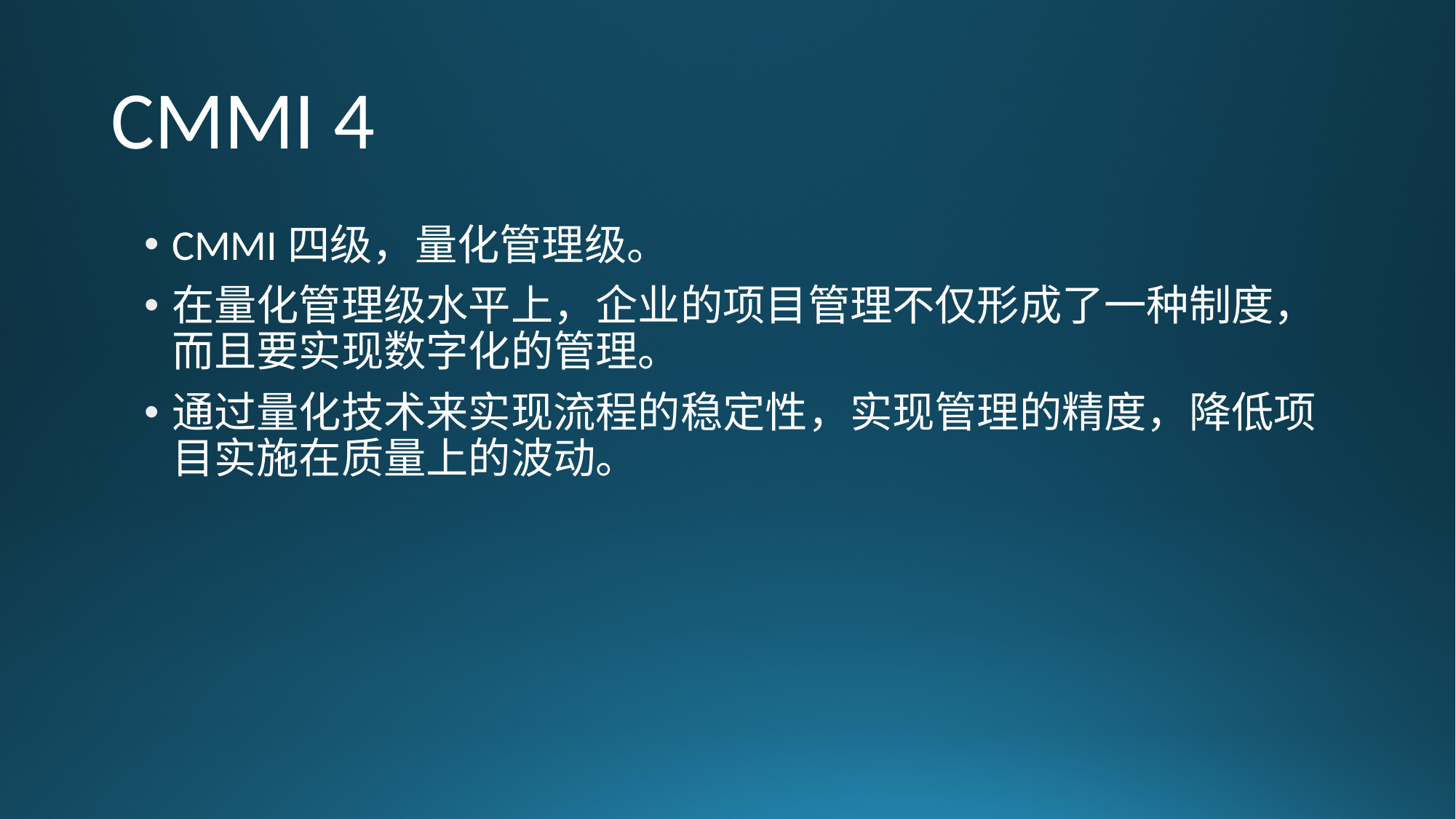

# CMMI 4
CMMI四级，量化管理级。
在量化管理级水平上，企业的项目管理不仅形成了一种制度，而且要实现数字化的管理。
通过量化技术来实现流程的稳定性，实现管理的精度，降低项目实施在质量上的波动。